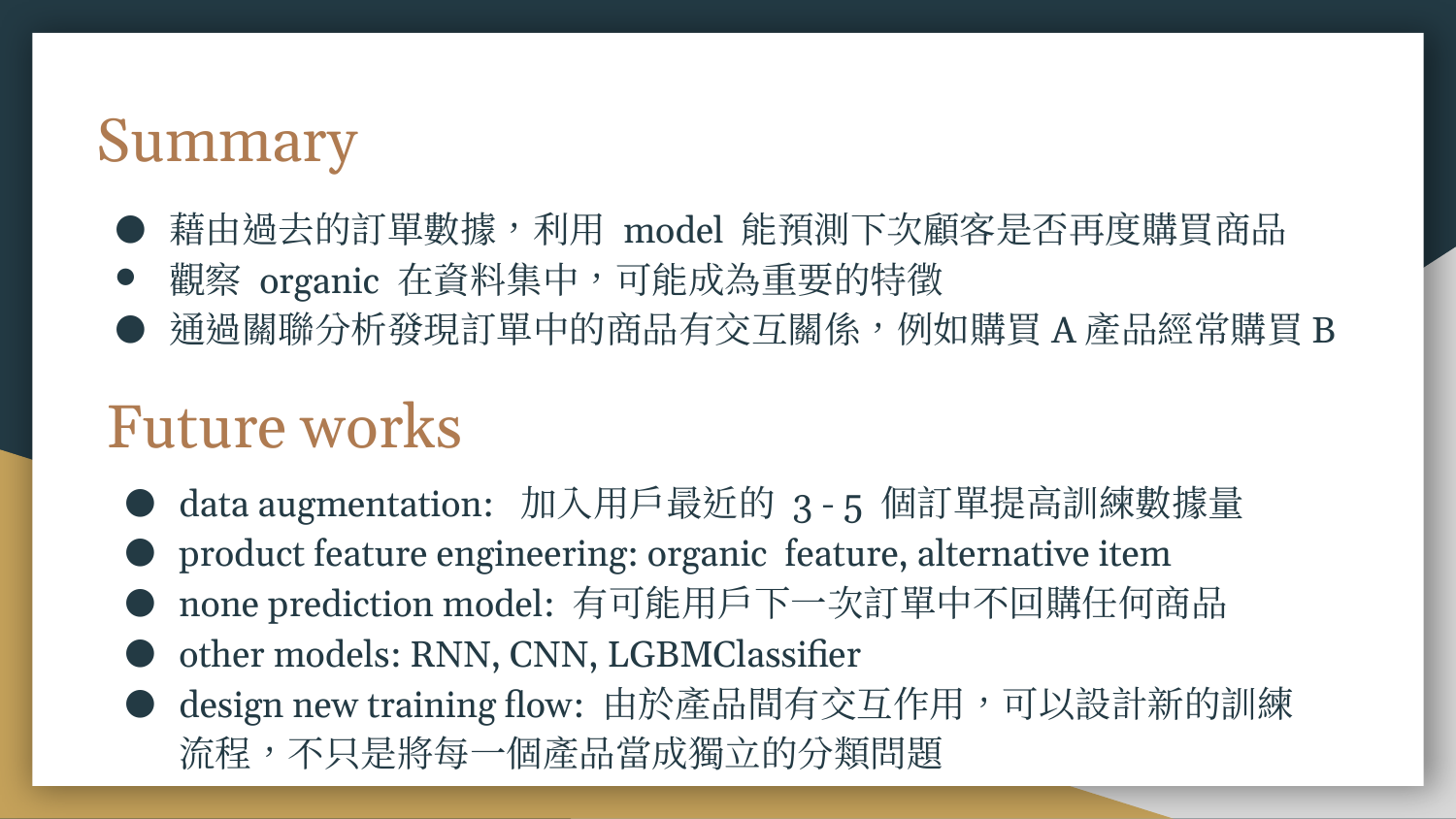

# Summary
藉由過去的訂單數據，利用 model 能預測下次顧客是否再度購買商品
觀察 organic 在資料集中，可能成為重要的特徵
通過關聯分析發現訂單中的商品有交互關係，例如購買A產品經常購買B
Future works
data augmentation:  加入用戶最近的 3 - 5 個訂單提高訓練數據量
product feature engineering: organic  feature, alternative item
none prediction model: 有可能用戶下一次訂單中不回購任何商品
other models: RNN, CNN, LGBMClassifier
design new training flow: 由於產品間有交互作用，可以設計新的訓練流程，不只是將每一個產品當成獨立的分類問題